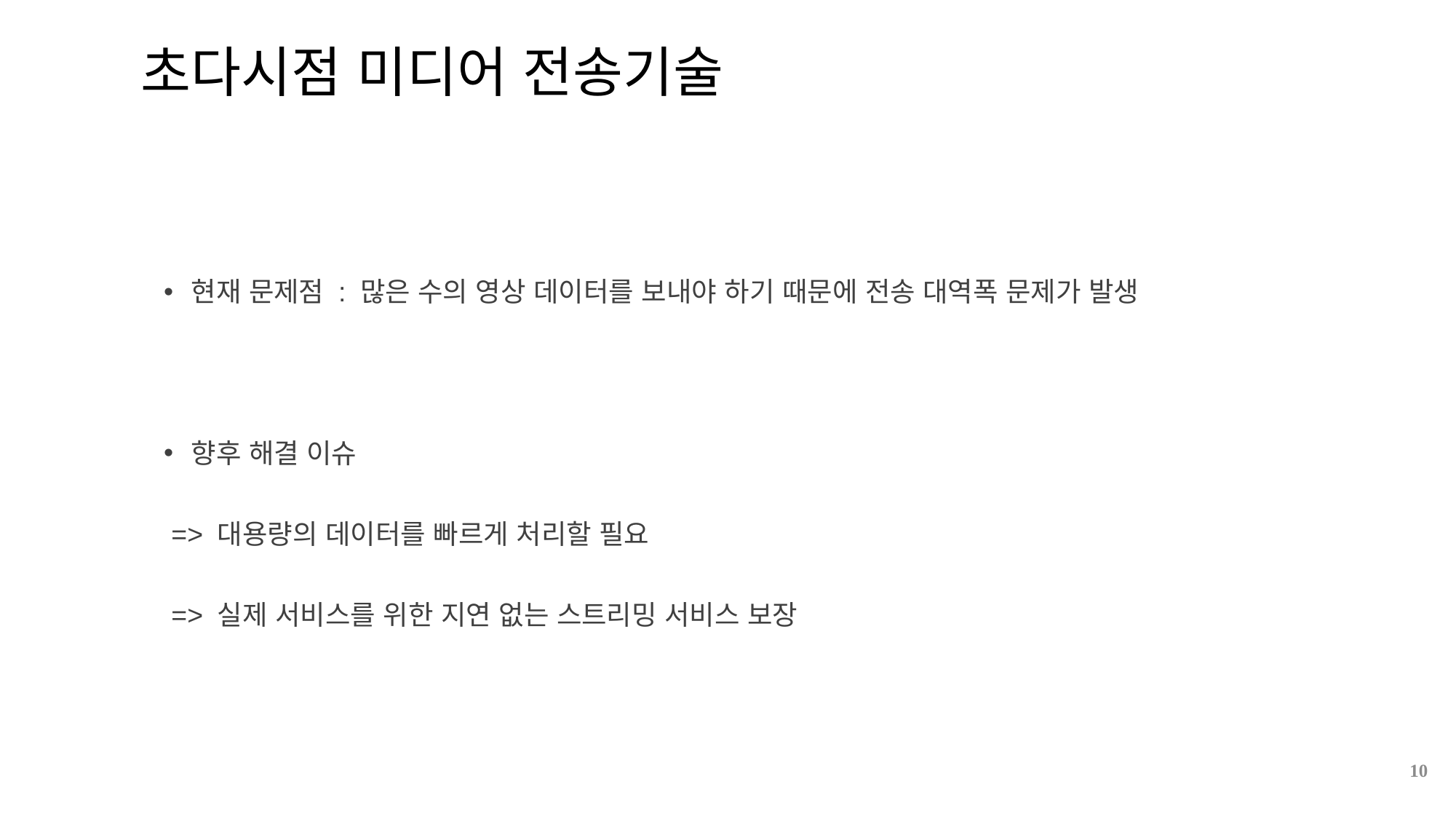

초다시점 미디어 전송기술
현재 문제점 : 많은 수의 영상 데이터를 보내야 하기 때문에 전송 대역폭 문제가 발생

향후 해결 이슈
 => 대용량의 데이터를 빠르게 처리할 필요
 => 실제 서비스를 위한 지연 없는 스트리밍 서비스 보장
10